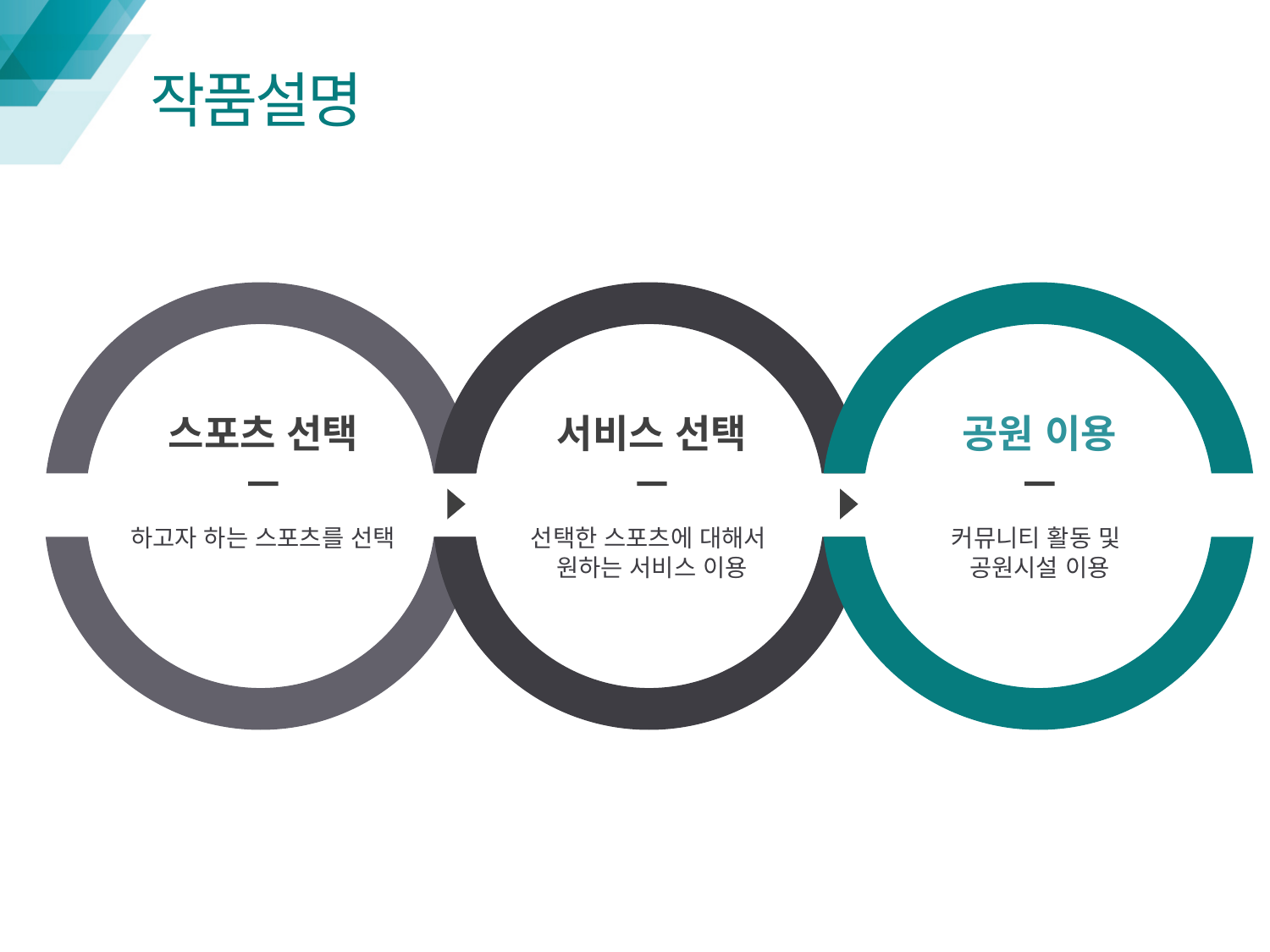

# 작품설명

스포츠 선택
서비스 선택
공원 이용

하고자 하는 스포츠를 선택
선택한 스포츠에 대해서
원하는 서비스 이용
커뮤니티 활동 및
공원시설 이용